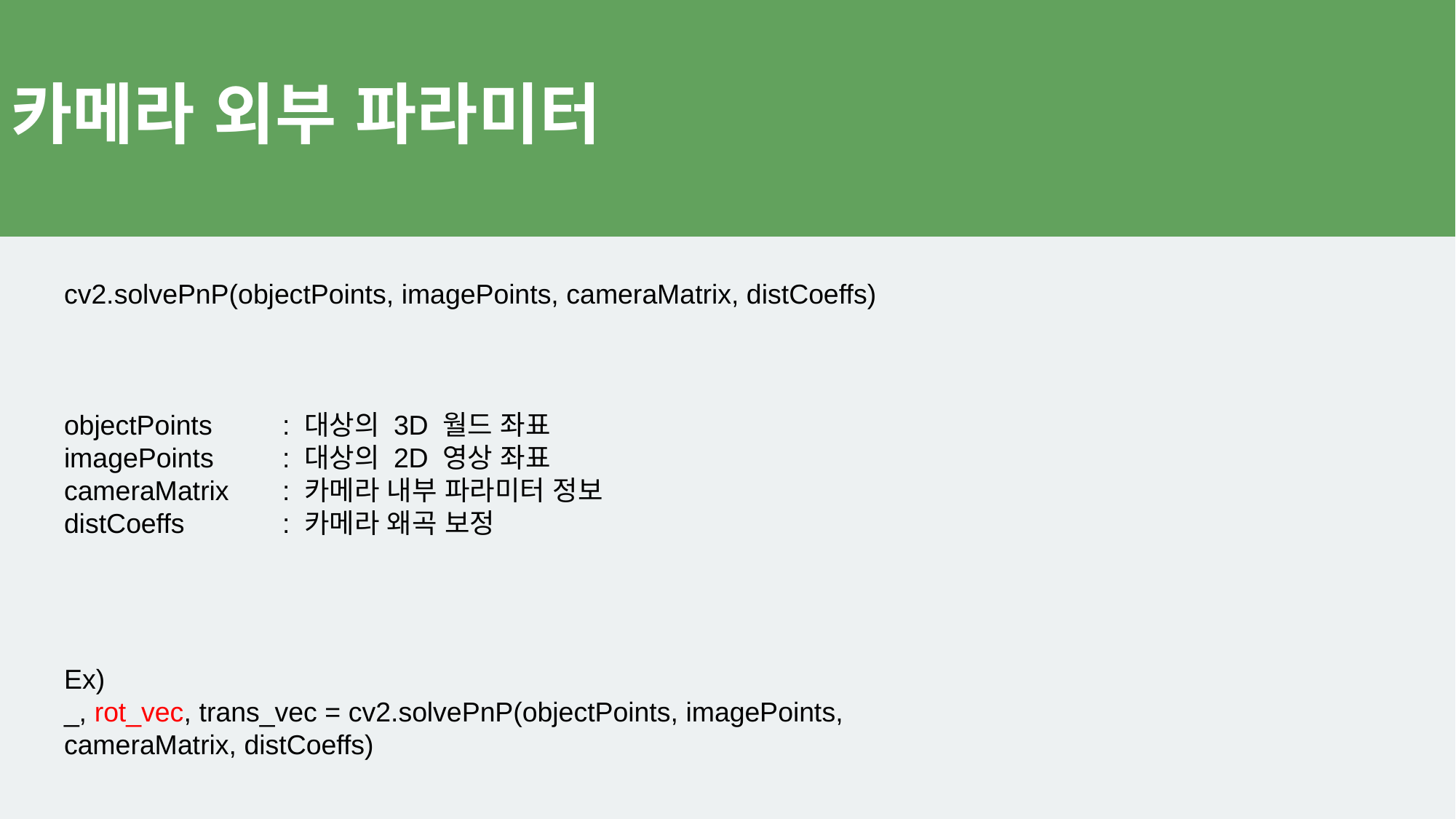

# 카메라 외부 파라미터
cv2.solvePnP(objectPoints, imagePoints, cameraMatrix, distCoeffs)

objectPoints	: 대상의 3D 월드 좌표
imagePoints	: 대상의 2D 영상 좌표
cameraMatrix	: 카메라 내부 파라미터 정보
distCoeffs 	: 카메라 왜곡 보정

Ex)
_, rot_vec, trans_vec = cv2.solvePnP(objectPoints, imagePoints, cameraMatrix, distCoeffs)